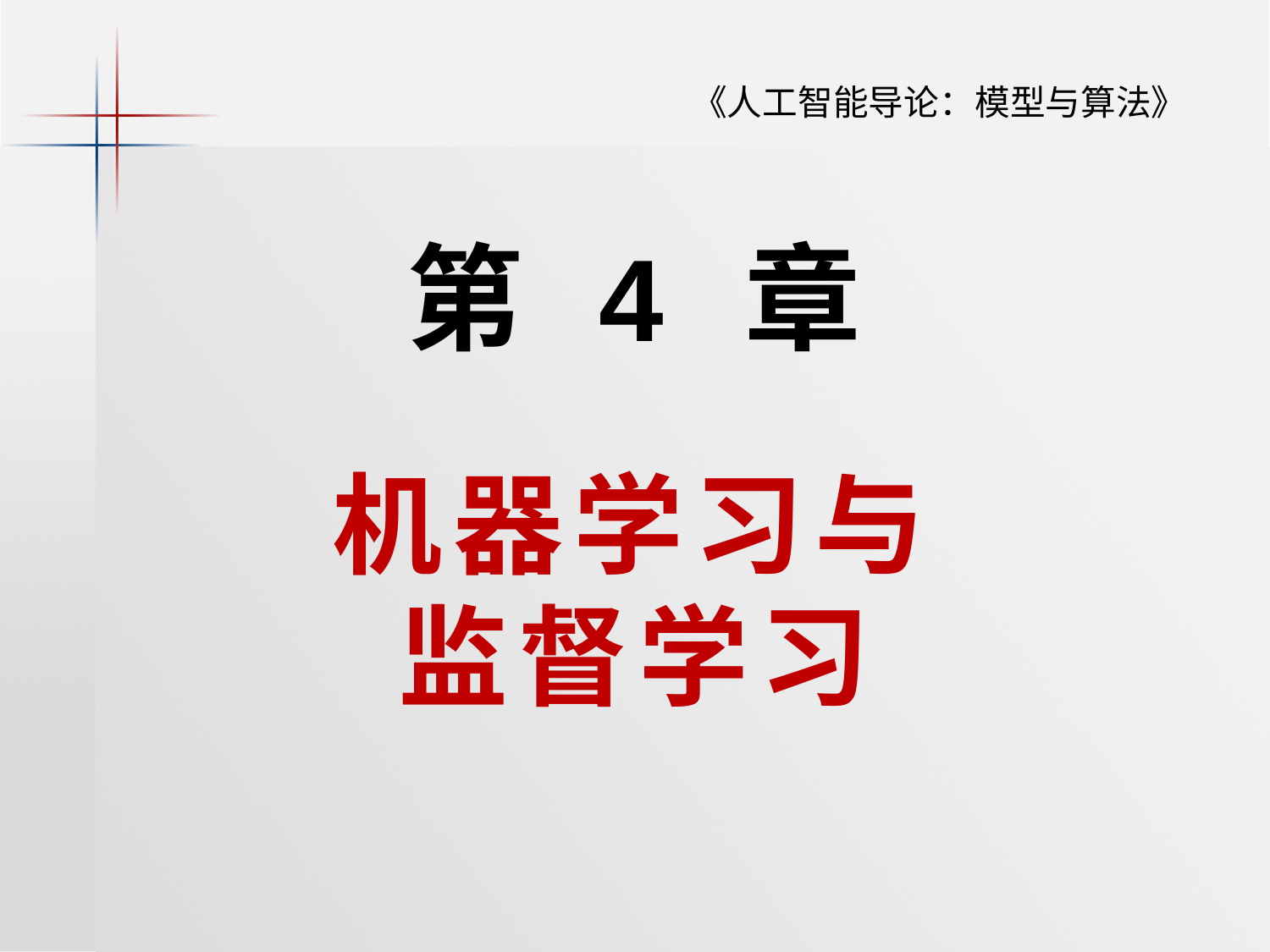

《人工智能导论：模型与算法》
第 4 章
# 机器学习与 监督学习